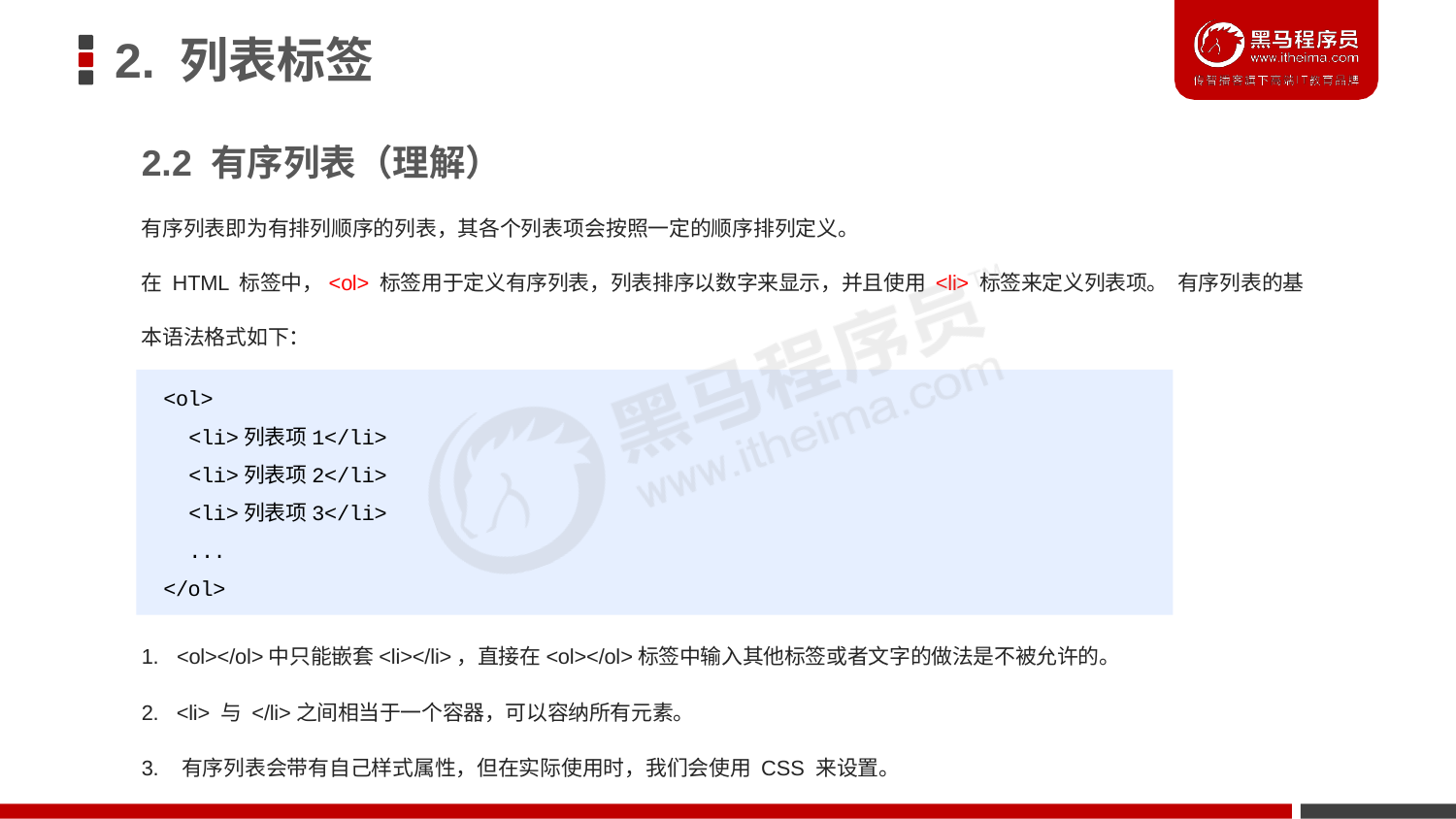

# 2. 列表标签
2.2 有序列表（理解）
有序列表即为有排列顺序的列表，其各个列表项会按照一定的顺序排列定义。
在 HTML 标签中，<ol> 标签用于定义有序列表，列表排序以数字来显示，并且使用 <li> 标签来定义列表项。  有序列表的基本语法格式如下：

<ol>
<li>列表项1</li>
<li>列表项2</li>
<li>列表项3</li>
...
</ol>
1.  <ol></ol>中只能嵌套<li></li>，直接在<ol></ol>标签中输入其他标签或者文字的做法是不被允许的。

2.   <li> 与 </li>之间相当于一个容器，可以容纳所有元素。

3.   有序列表会带有自己样式属性，但在实际使用时，我们会使用 CSS 来设置。